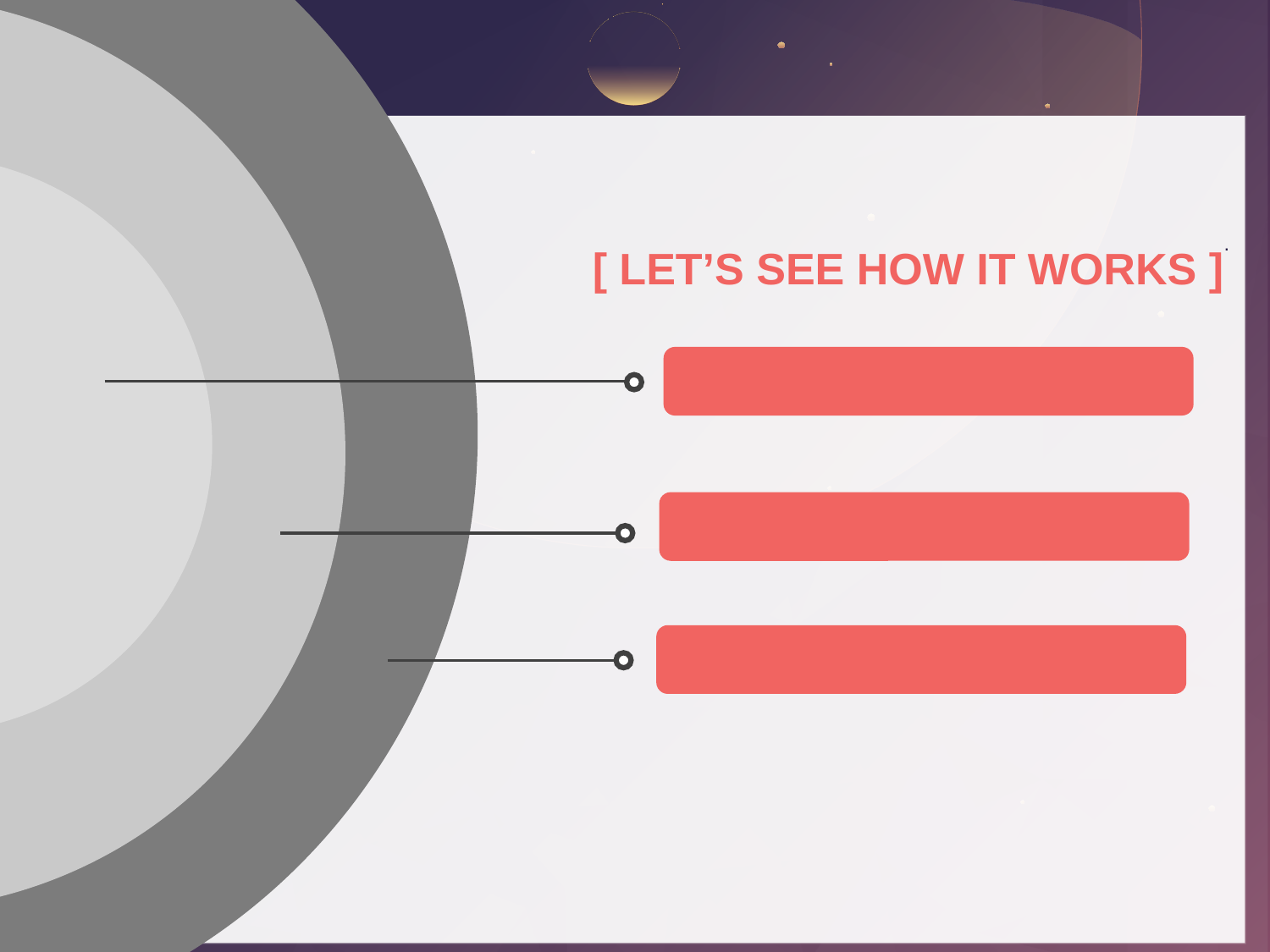

사용자에게 체온 및 에어컨 온도를 보여줌

측정 온도를 통해 에어컨 온도 조절

·

온도센서로 피부온도를 측정

[ LET’S SEE HOW IT WORKS ]